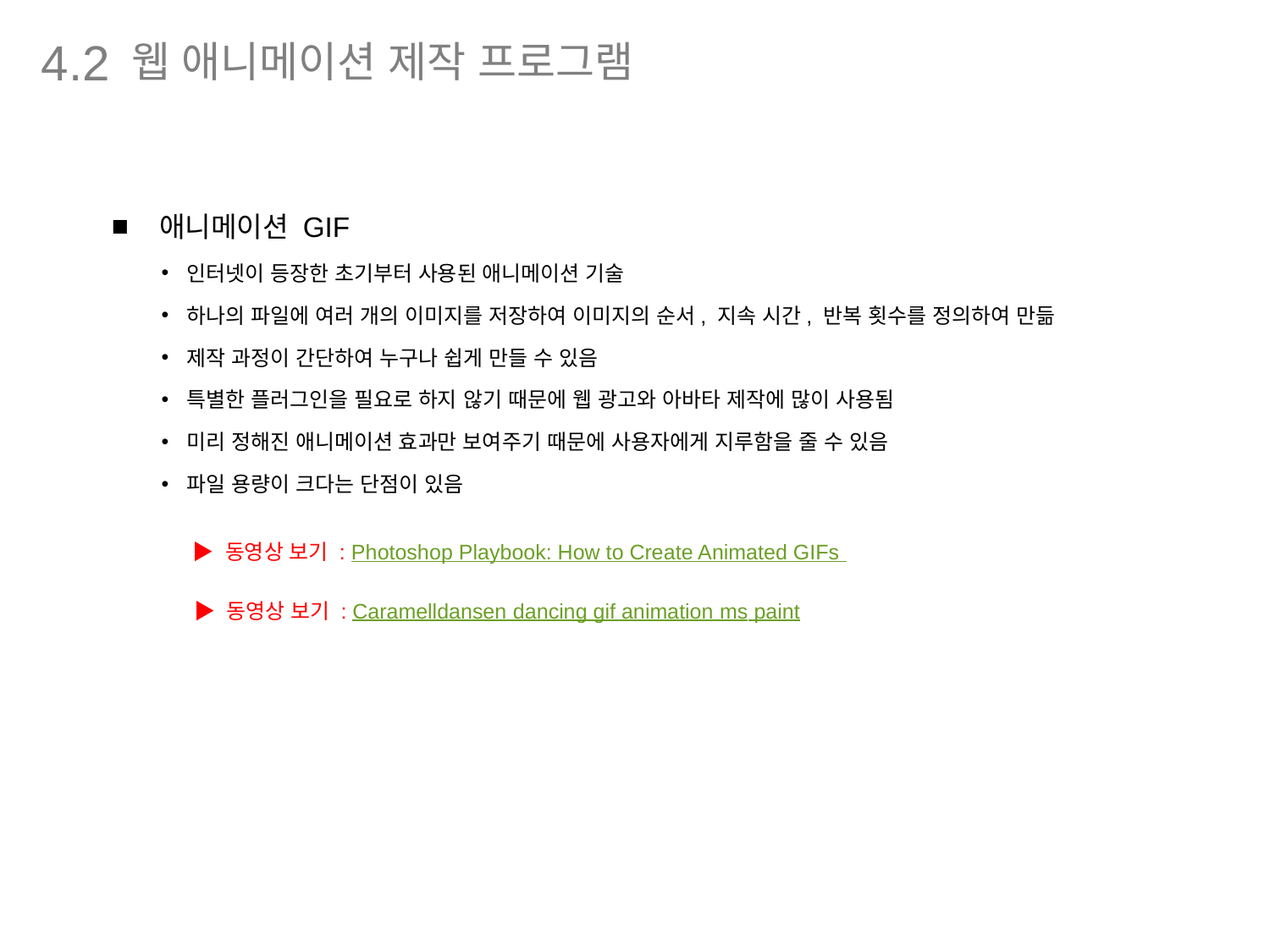

웹 애니메이션 제작 프로그램
4.2
애니메이션 GIF
인터넷이 등장한 초기부터 사용된 애니메이션 기술
하나의 파일에 여러 개의 이미지를 저장하여 이미지의 순서, 지속 시간, 반복 횟수를 정의하여 만듦
제작 과정이 간단하여 누구나 쉽게 만들 수 있음
특별한 플러그인을 필요로 하지 않기 때문에 웹 광고와 아바타 제작에 많이 사용됨
미리 정해진 애니메이션 효과만 보여주기 때문에 사용자에게 지루함을 줄 수 있음
파일 용량이 크다는 단점이 있음

▶ 동영상 보기 : Photoshop Playbook: How to Create Animated GIFs
▶ 동영상 보기 : Caramelldansen dancing gif animation ms paint